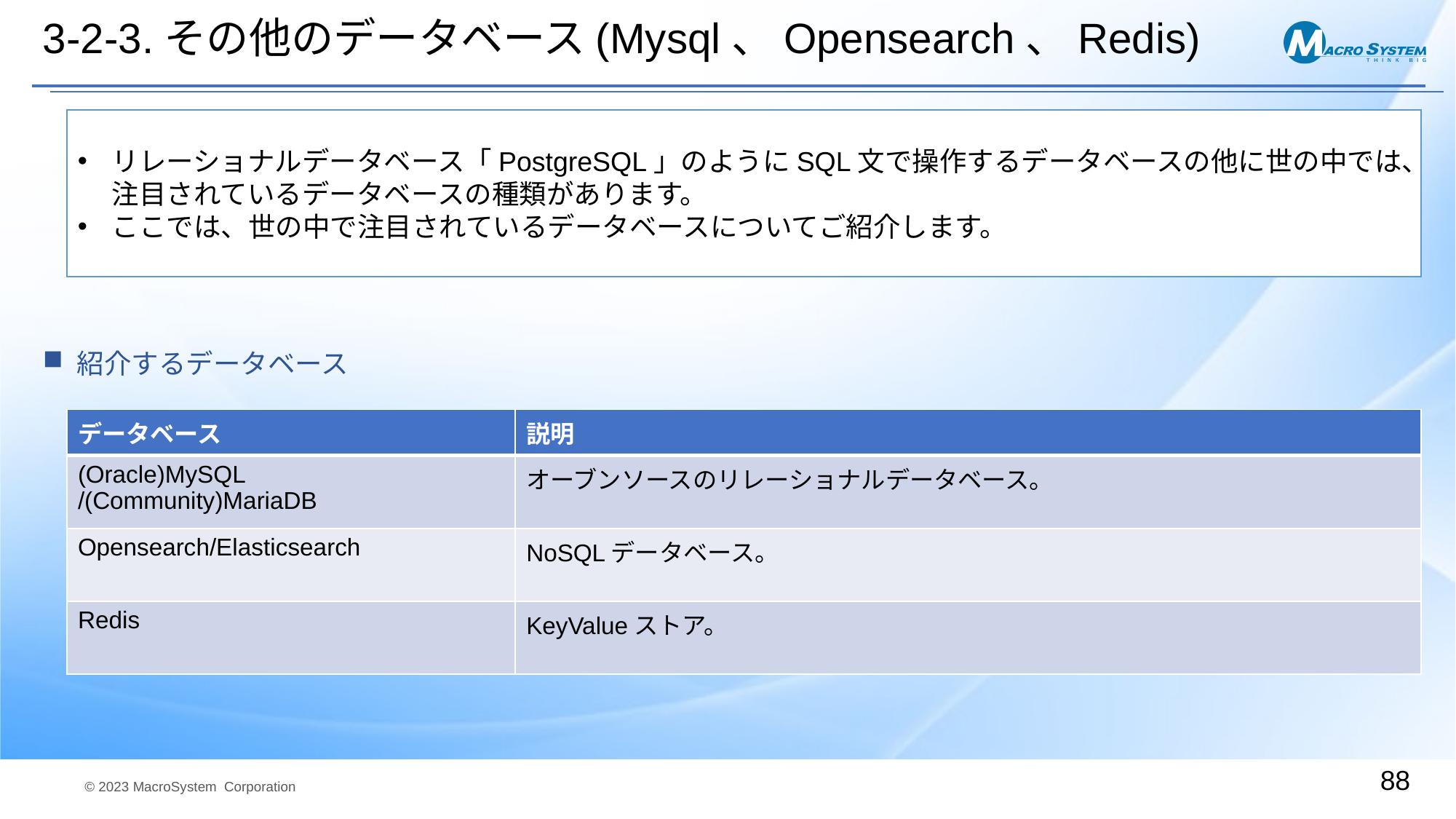

# 3-2-3.その他のデータベース(Mysql、Opensearch、Redis)
リレーショナルデータベース「PostgreSQL」のようにSQL文で操作するデータベースの他に世の中では、注目されているデータベースの種類があります。
ここでは、世の中で注目されているデータベースについてご紹介します。
紹介するデータベース
| データベース | 説明 |
| --- | --- |
| (Oracle)MySQL /(Community)MariaDB | オーブンソースのリレーショナルデータベース。 |
| Opensearch/Elasticsearch | NoSQLデータベース。 |
| Redis | KeyValueストア。 |